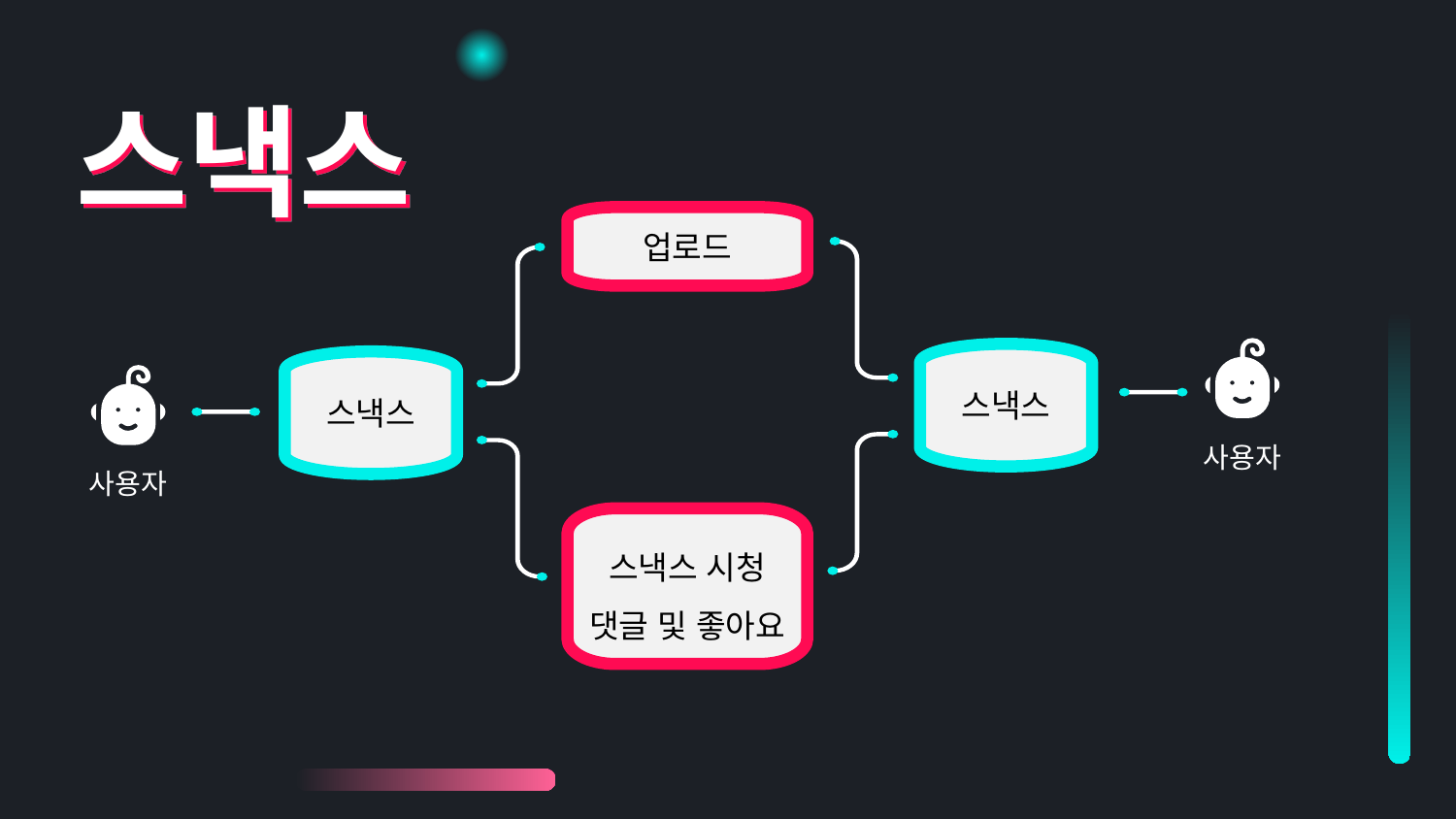

# 스낵스
업로드

스낵스
스낵스

사용자
사용자
스낵스 시청
댓글 및 좋아요